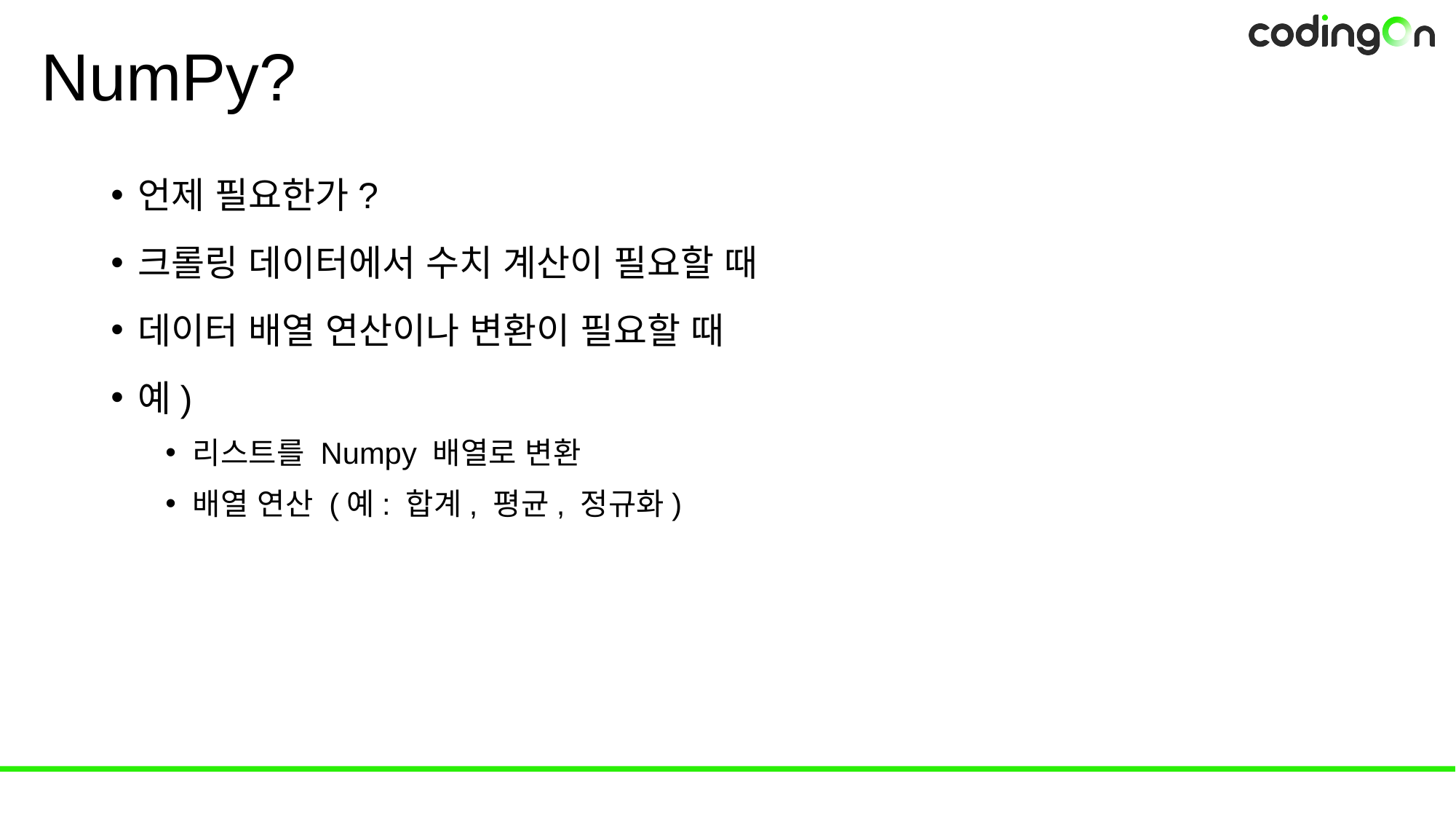

# NumPy?
언제 필요한가?
크롤링 데이터에서 수치 계산이 필요할 때
데이터 배열 연산이나 변환이 필요할 때
예)
리스트를 Numpy 배열로 변환
배열 연산 (예: 합계, 평균, 정규화)